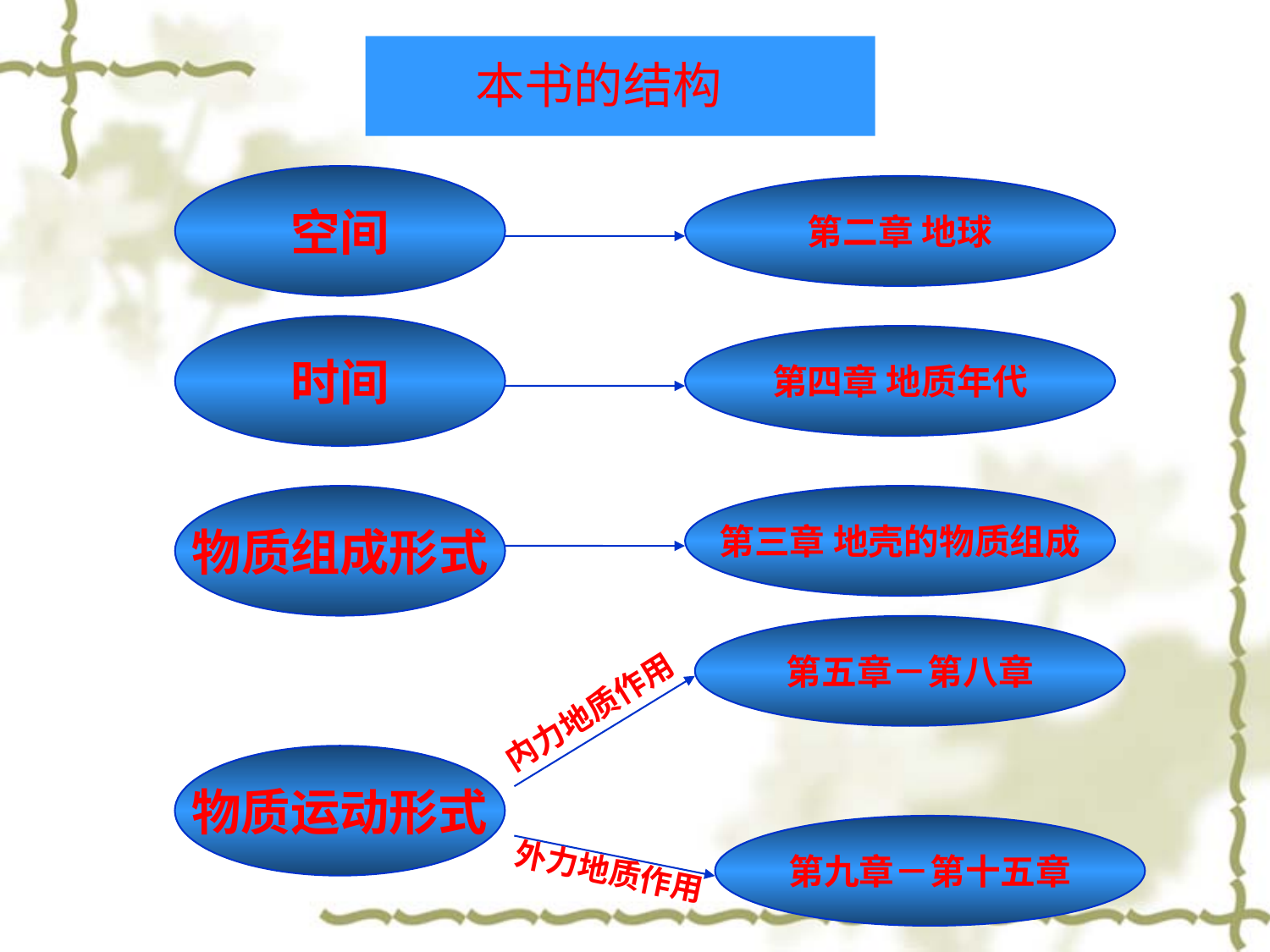

本书的结构
空间
第二章 地球

时间
第四章 地质年代

物质组成形式
第三章 地壳的物质组成

第五章－第八章

内力地质作用
物质运动形式
第九章－第十五章

外力地质作用